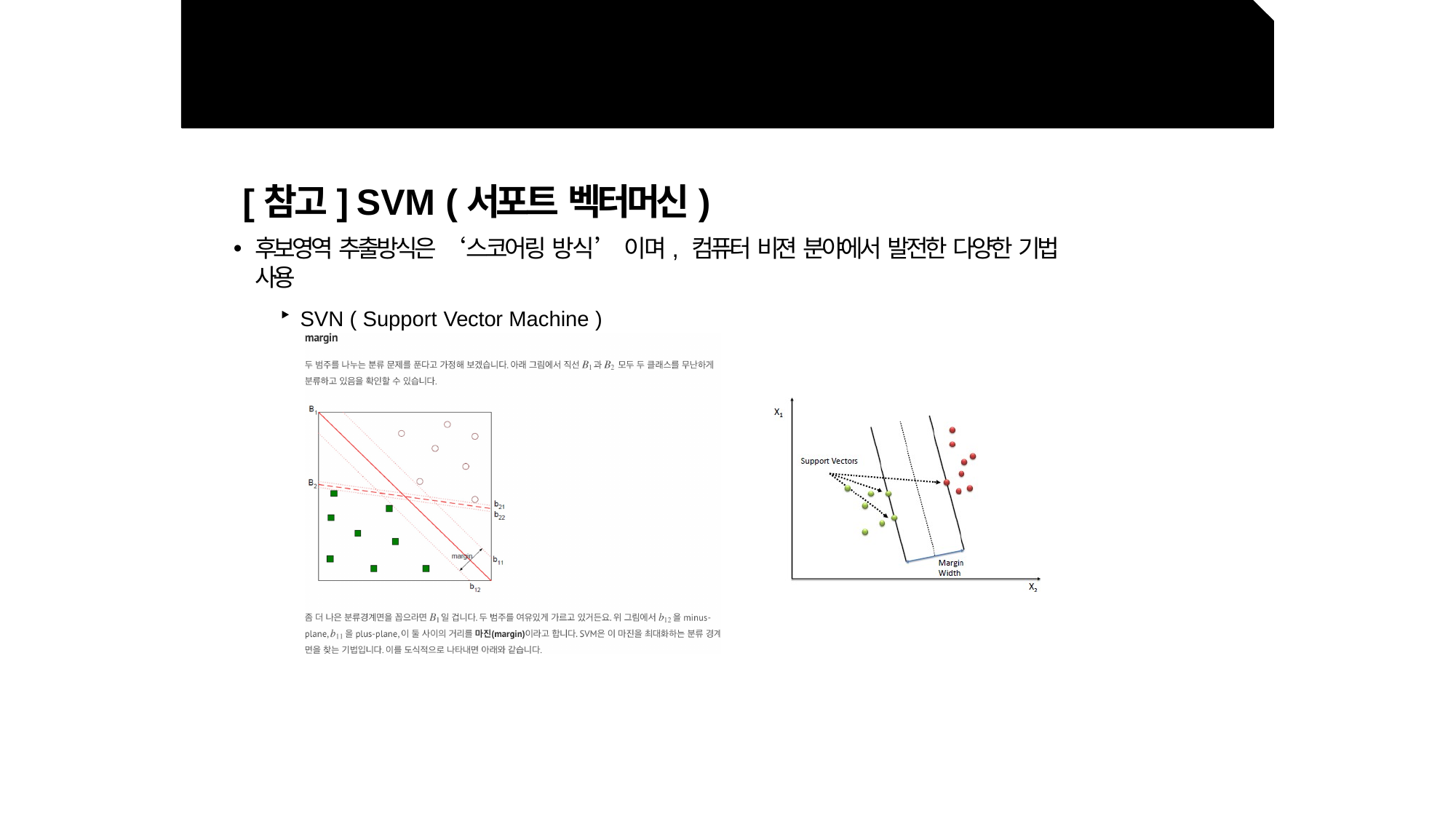

# 8장 딥러닝
사물검출 기술 - [참고] 후보영역추출방법 SVM
[참고] SVM (서포트 벡터머신)
후보영역 추출방식은 ‘스코어링 방식’ 이며, 컴퓨터 비젼 분야에서 발전한 다양한 기법 사용
SVN ( Support Vector Machine )